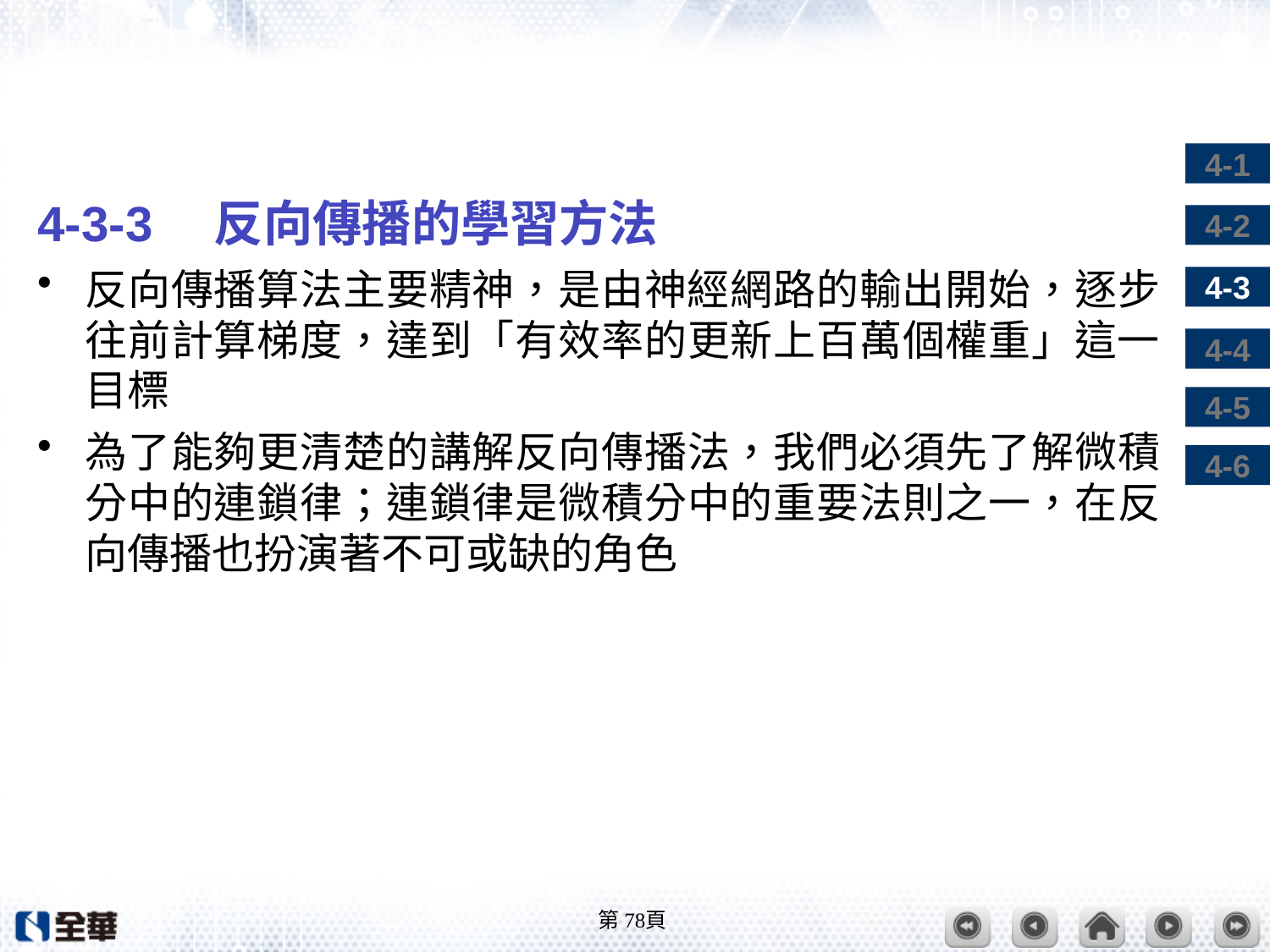

#
4-3-3　反向傳播的學習方法
反向傳播算法主要精神，是由神經網路的輸出開始，逐步往前計算梯度，達到「有效率的更新上百萬個權重」這一目標
為了能夠更清楚的講解反向傳播法，我們必須先了解微積分中的連鎖律；連鎖律是微積分中的重要法則之一，在反向傳播也扮演著不可或缺的角色